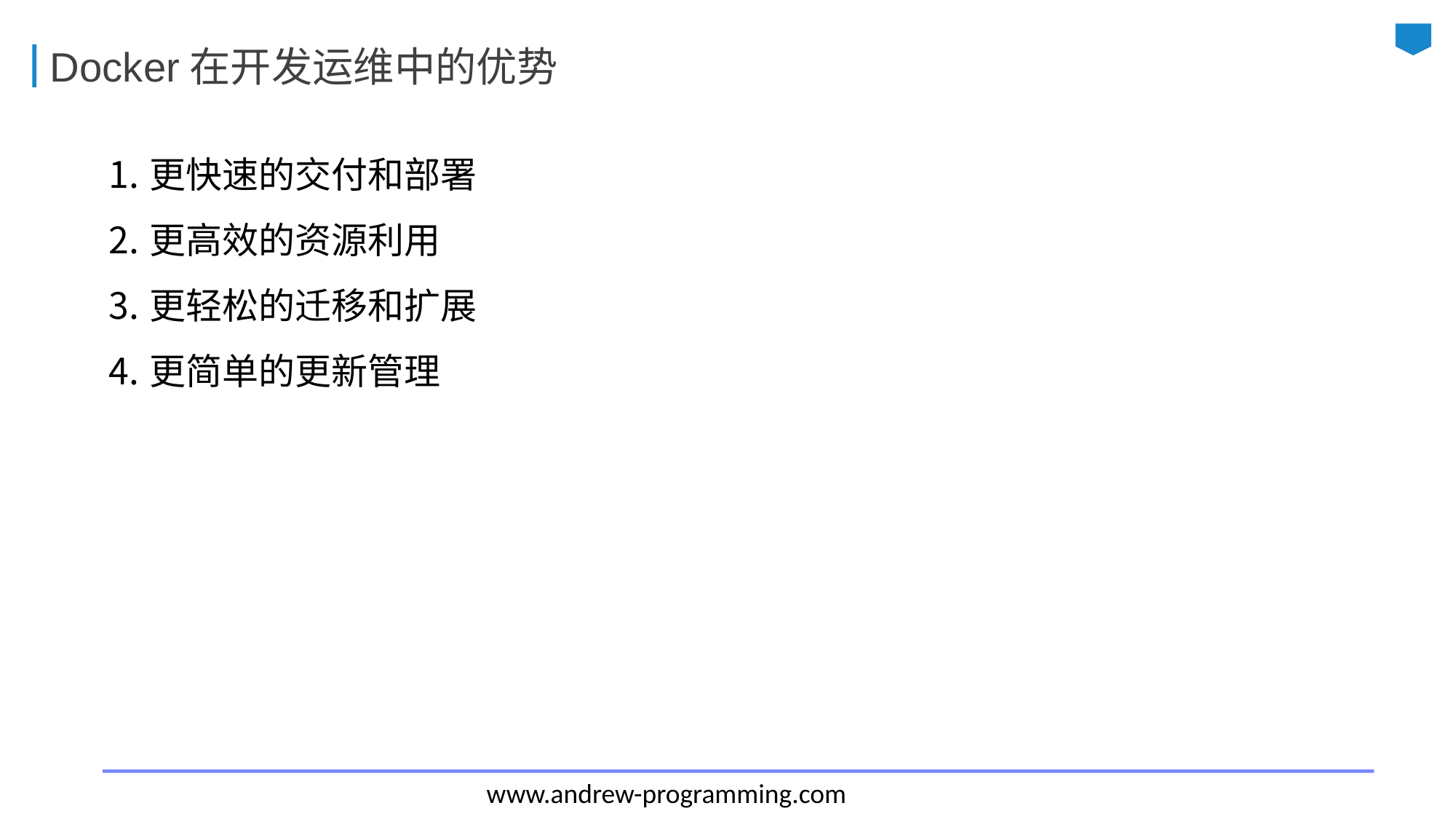

# Docker在开发运维中的优势
更快速的交付和部署
更高效的资源利用
更轻松的迁移和扩展
更简单的更新管理
www.andrew-programming.com